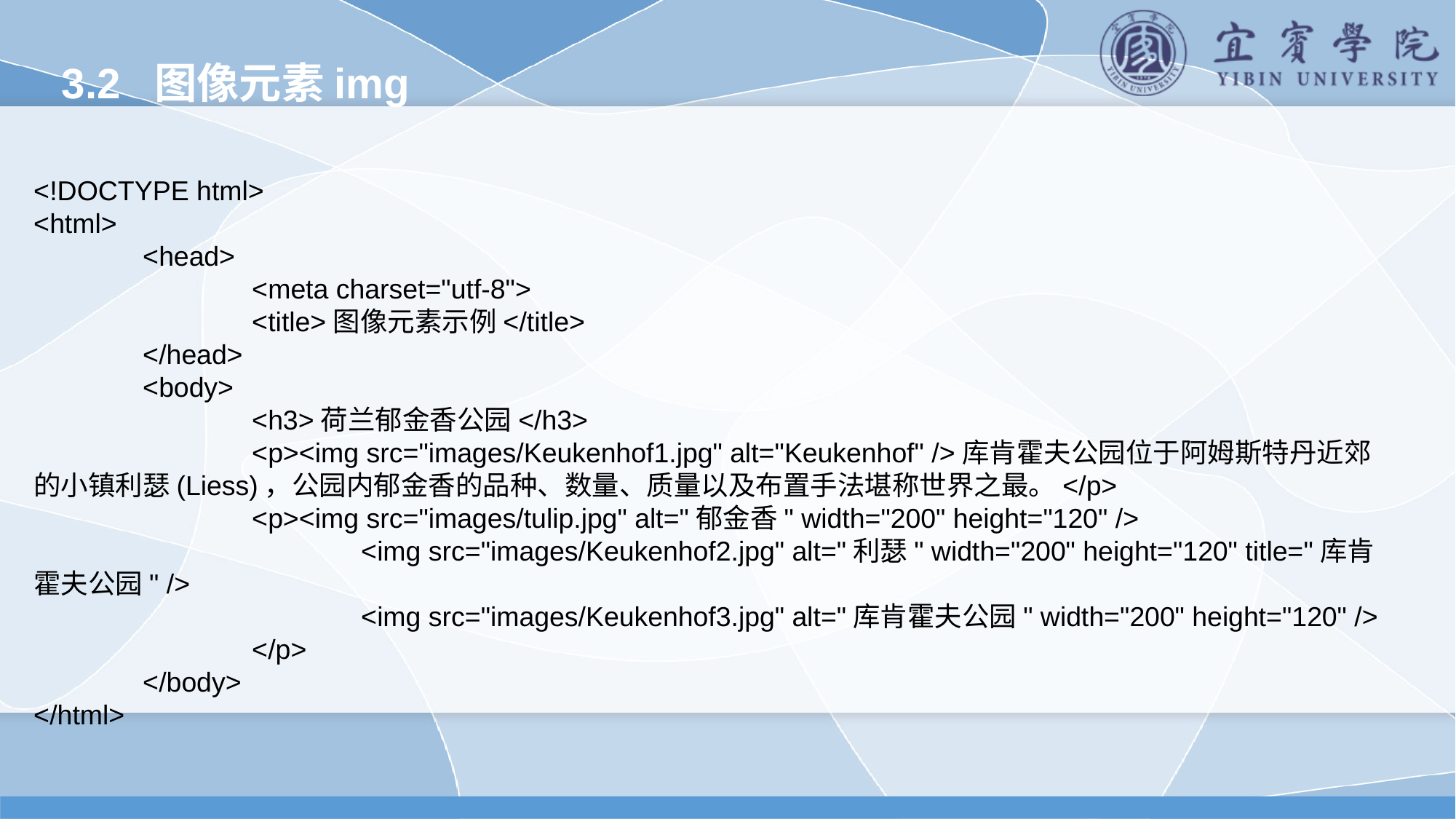

3.2  图像元素img

<!DOCTYPE html>
<html>
	<head>
		<meta charset="utf-8">
		<title>图像元素示例</title>
	</head>
	<body>
		<h3>荷兰郁金香公园</h3>
		<p><img src="images/Keukenhof1.jpg" alt="Keukenhof" />库肯霍夫公园位于阿姆斯特丹近郊的小镇利瑟(Liess)，公园内郁金香的品种、数量、质量以及布置手法堪称世界之最。</p>
		<p><img src="images/tulip.jpg" alt="郁金香" width="200" height="120" />
			<img src="images/Keukenhof2.jpg" alt="利瑟" width="200" height="120" title="库肯霍夫公园" />
			<img src="images/Keukenhof3.jpg" alt="库肯霍夫公园" width="200" height="120" />
		</p>
	</body>
</html>